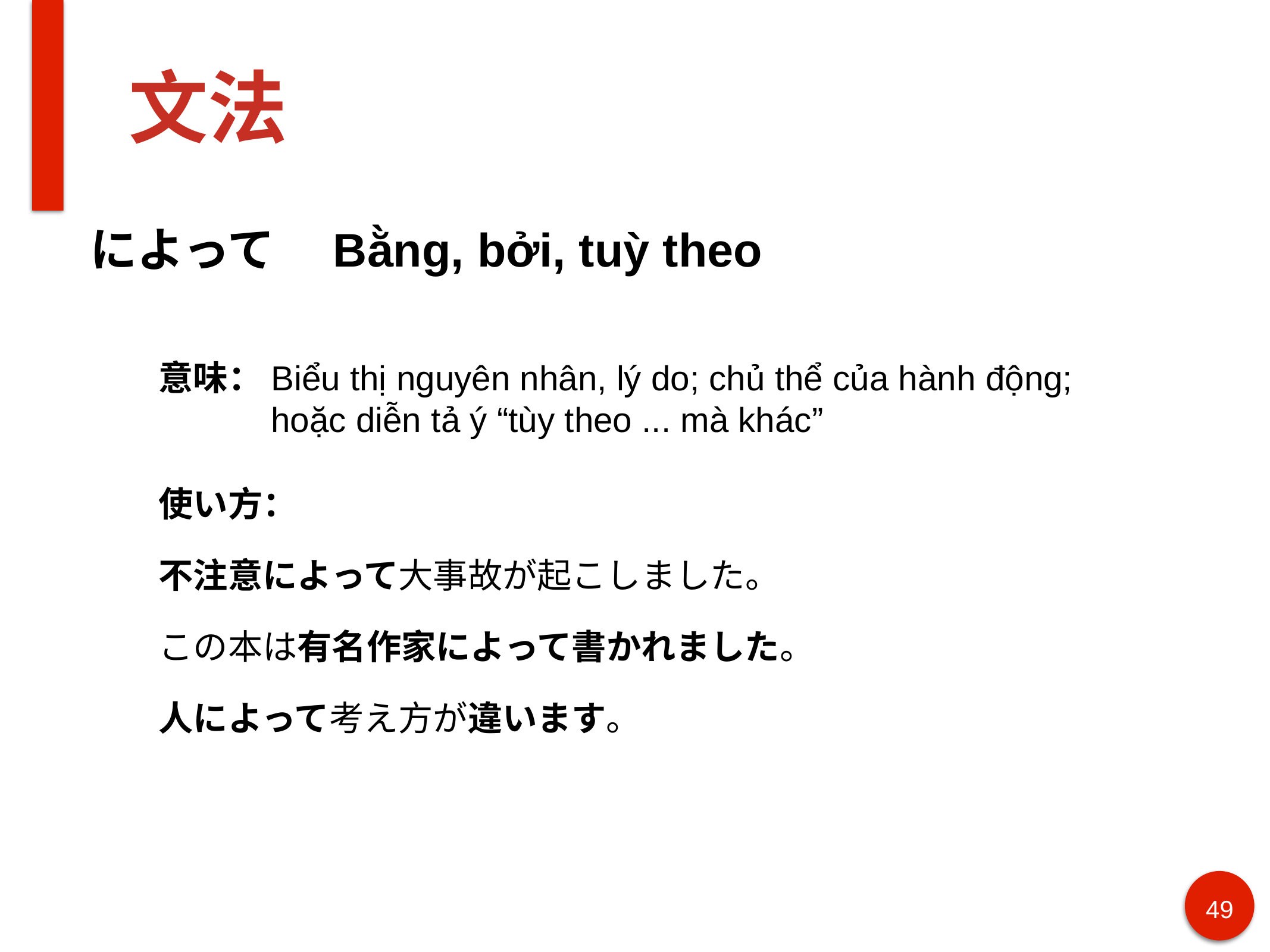

# 文法
によって　Bằng, bởi, tuỳ theo
意味：Biểu thị nguyên nhân, lý do; chủ thể của hành động;
　　　hoặc diễn tả ý “tùy theo ... mà khác”
使い方：
不注意によって大事故が起こしました。
この本は有名作家によって書かれました。
人によって考え方が違います。

49